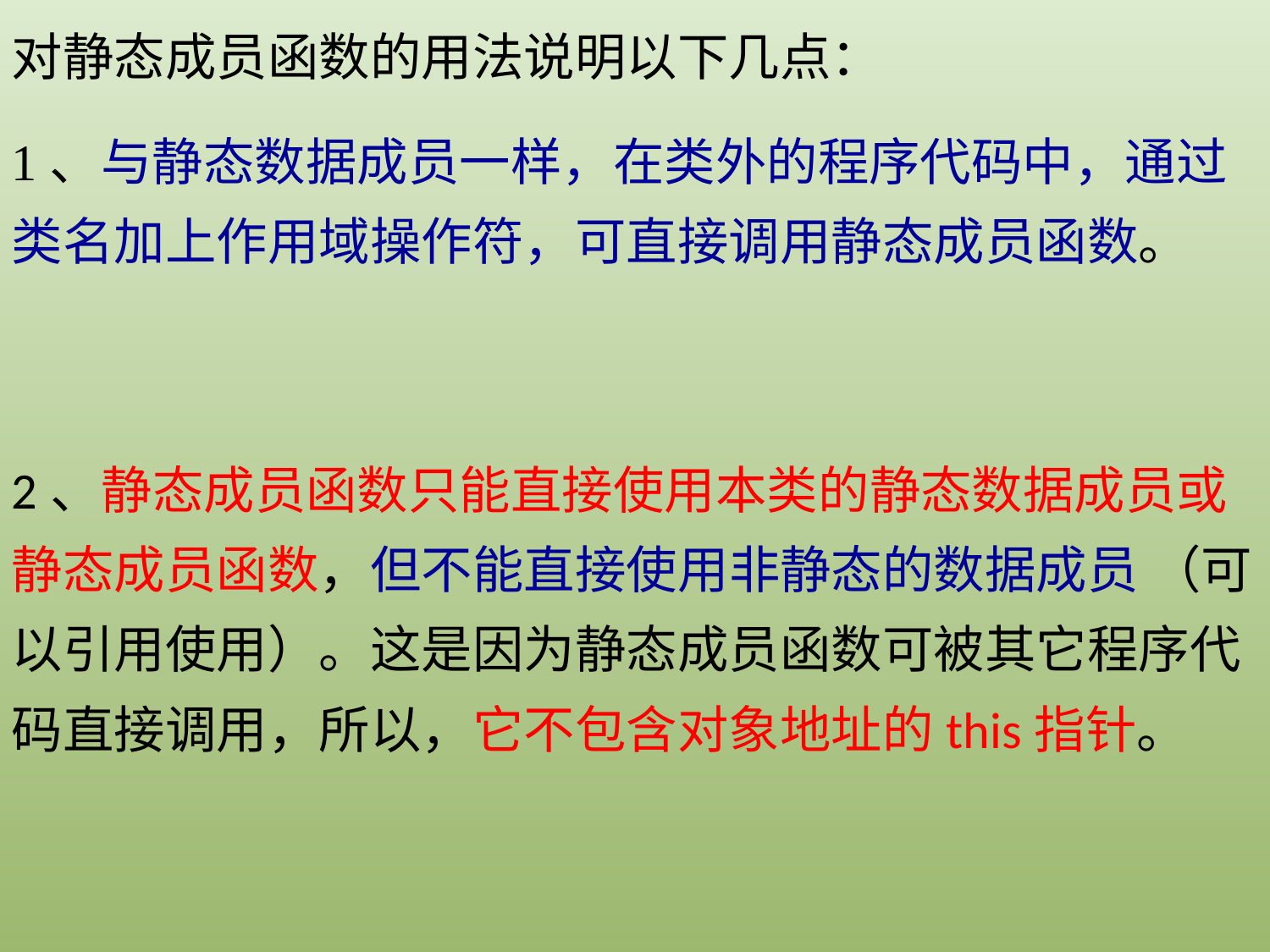

对静态成员函数的用法说明以下几点：
1、与静态数据成员一样，在类外的程序代码中，通过类名加上作用域操作符，可直接调用静态成员函数。
2、静态成员函数只能直接使用本类的静态数据成员或静态成员函数，但不能直接使用非静态的数据成员 （可以引用使用）。这是因为静态成员函数可被其它程序代码直接调用，所以，它不包含对象地址的this指针。
822